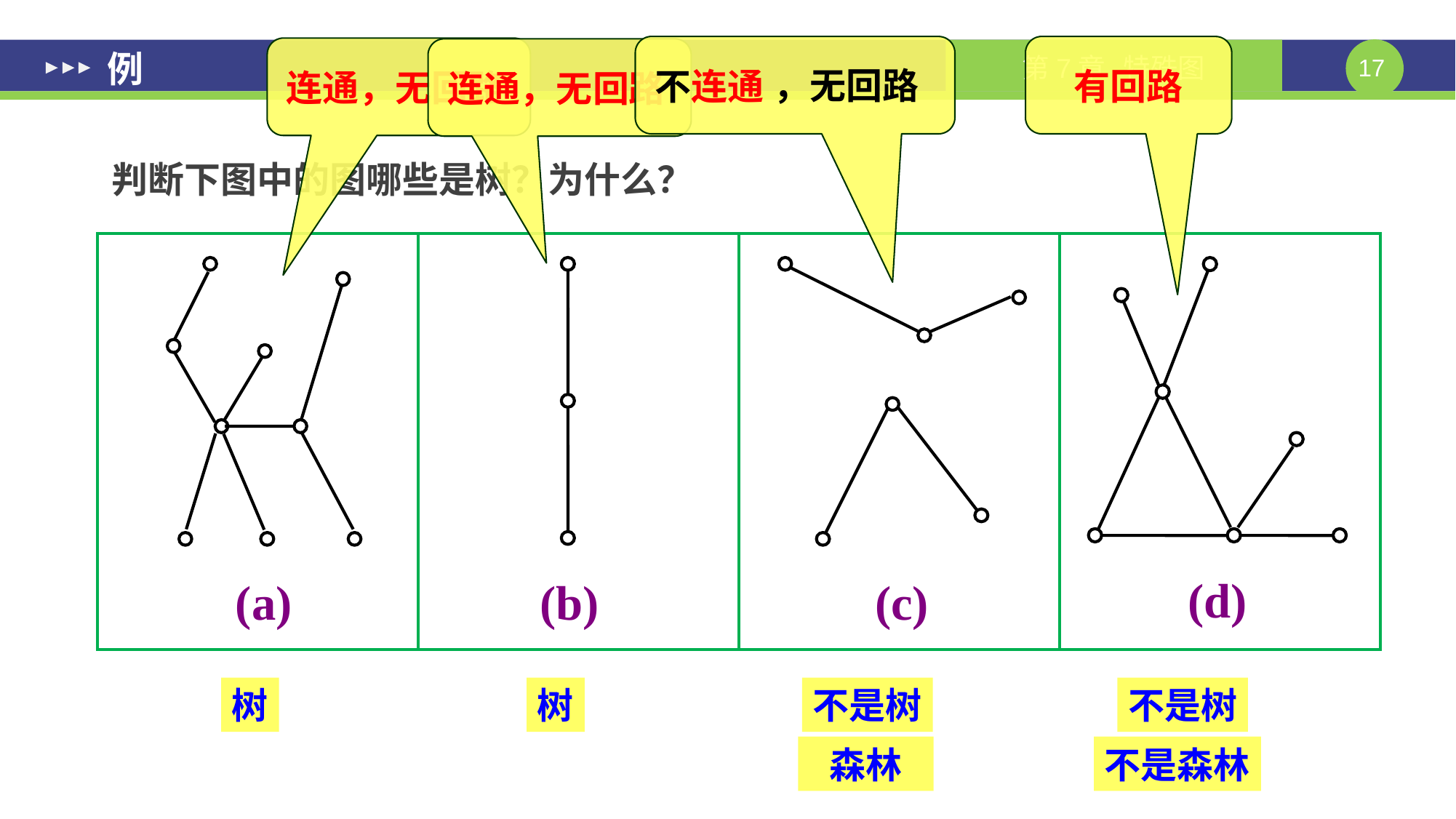

不连通
有回路
连通，无回路
连通，无回路
# 例
，无回路
判断下图中的图哪些是树？为什么？
|  |  |  |  |
| --- | --- | --- | --- |

(a)

(b)

(c)

(d)
树
树
不是树
不是树
森林
不是森林